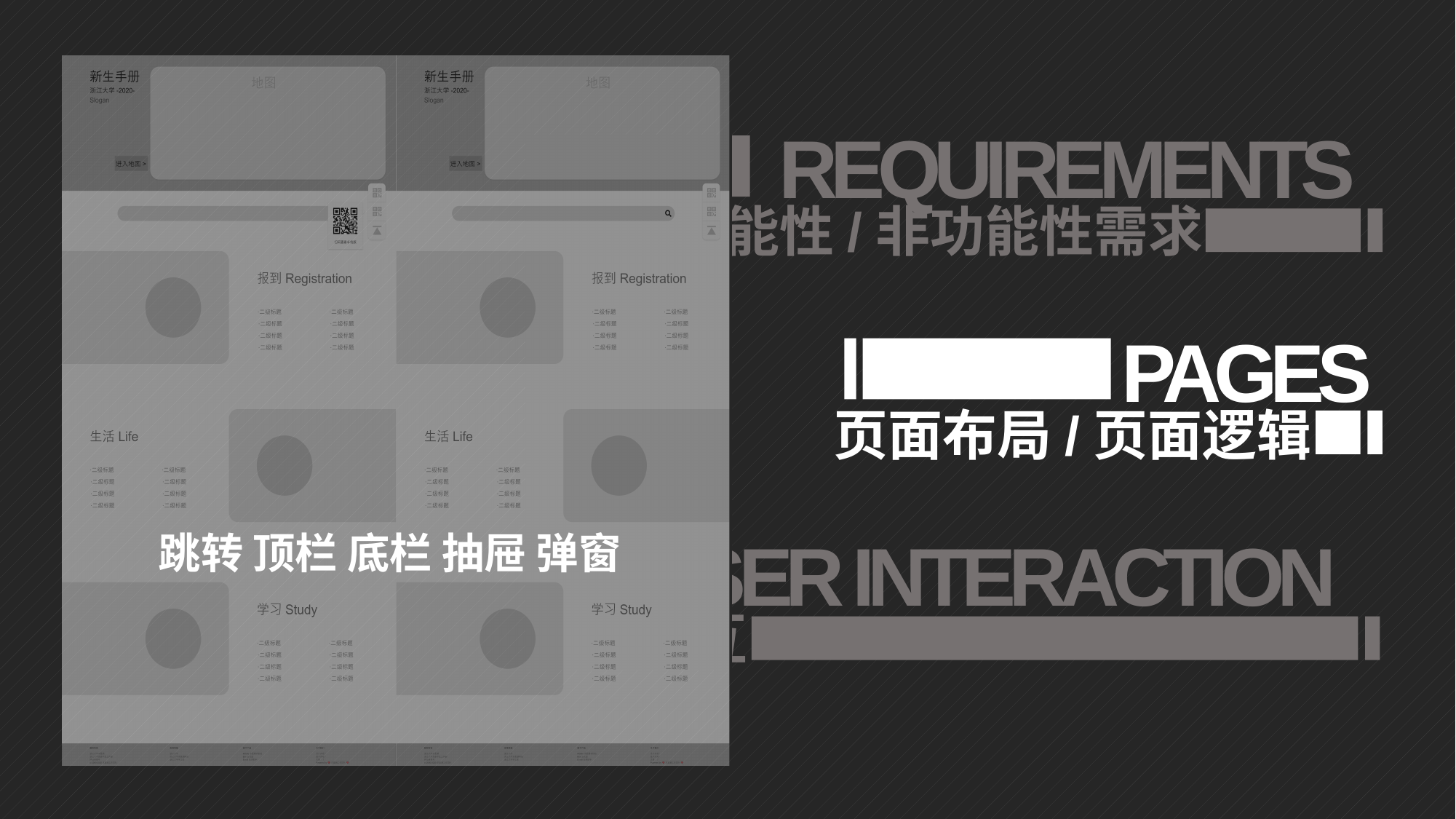

REQUIREMENTS

功能性/非功能性需求

PAGES

页面布局/页面逻辑

USER INTERACTION

 操作交互

跳转 顶栏 底栏 抽屉 弹窗